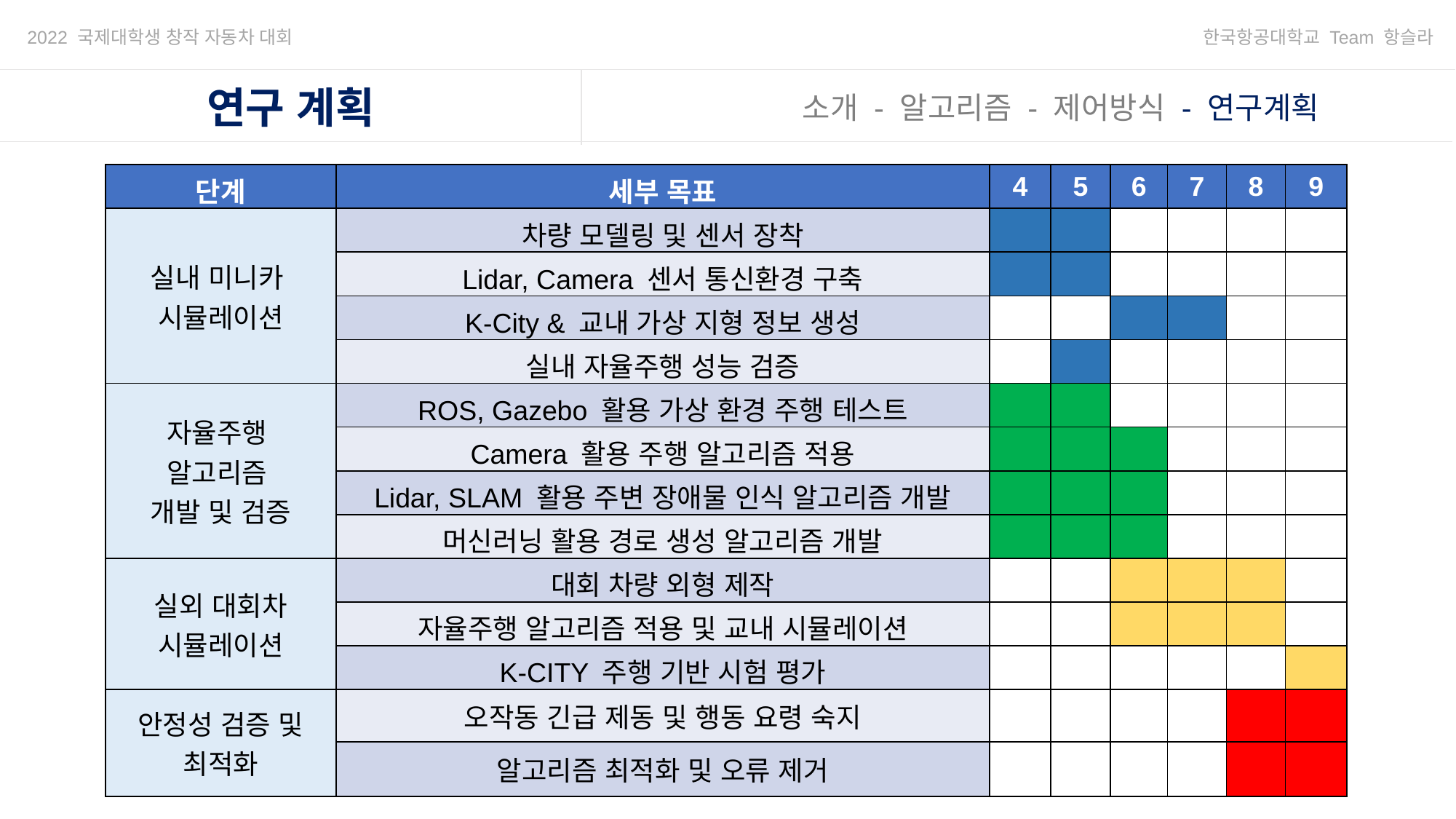

한국항공대학교 Team 항슬라
2022 국제대학생 창작 자동차 대회
연구 계획
소개 - 알고리즘 - 제어방식 - 연구계획
| 단계 | 세부 목표 | 4 | 5 | 6 | 7 | 8 | 9 |
| --- | --- | --- | --- | --- | --- | --- | --- |
| 실내 미니카 시뮬레이션 | 차량 모델링 및 센서 장착 |  |  |  |  |  |  |
|  | Lidar, Camera 센서 통신환경 구축 |  |  |  |  |  |  |
|  | K-City & 교내 가상 지형 정보 생성 |  |  |  |  |  |  |
|  | 실내 자율주행 성능 검증 |  |  |  |  |  |  |
| 자율주행 알고리즘 개발 및 검증 | ROS, Gazebo 활용 가상 환경 주행 테스트 |  |  |  |  |  |  |
|  | Camera 활용 주행 알고리즘 적용 |  |  |  |  |  |  |
|  | Lidar, SLAM 활용 주변 장애물 인식 알고리즘 개발 |  |  |  |  |  |  |
|  | 머신러닝 활용 경로 생성 알고리즘 개발 |  |  |  |  |  |  |
| 실외 대회차 시뮬레이션 | 대회 차량 외형 제작 |  |  |  |  |  |  |
|  | 자율주행 알고리즘 적용 및 교내 시뮬레이션 |  |  |  |  |  |  |
|  | K-CITY 주행 기반 시험 평가 |  |  |  |  |  |  |
| 안정성 검증 및 최적화 | 오작동 긴급 제동 및 행동 요령 숙지 |  |  |  |  |  |  |
|  | 알고리즘 최적화 및 오류 제거 |  |  |  |  |  |  |